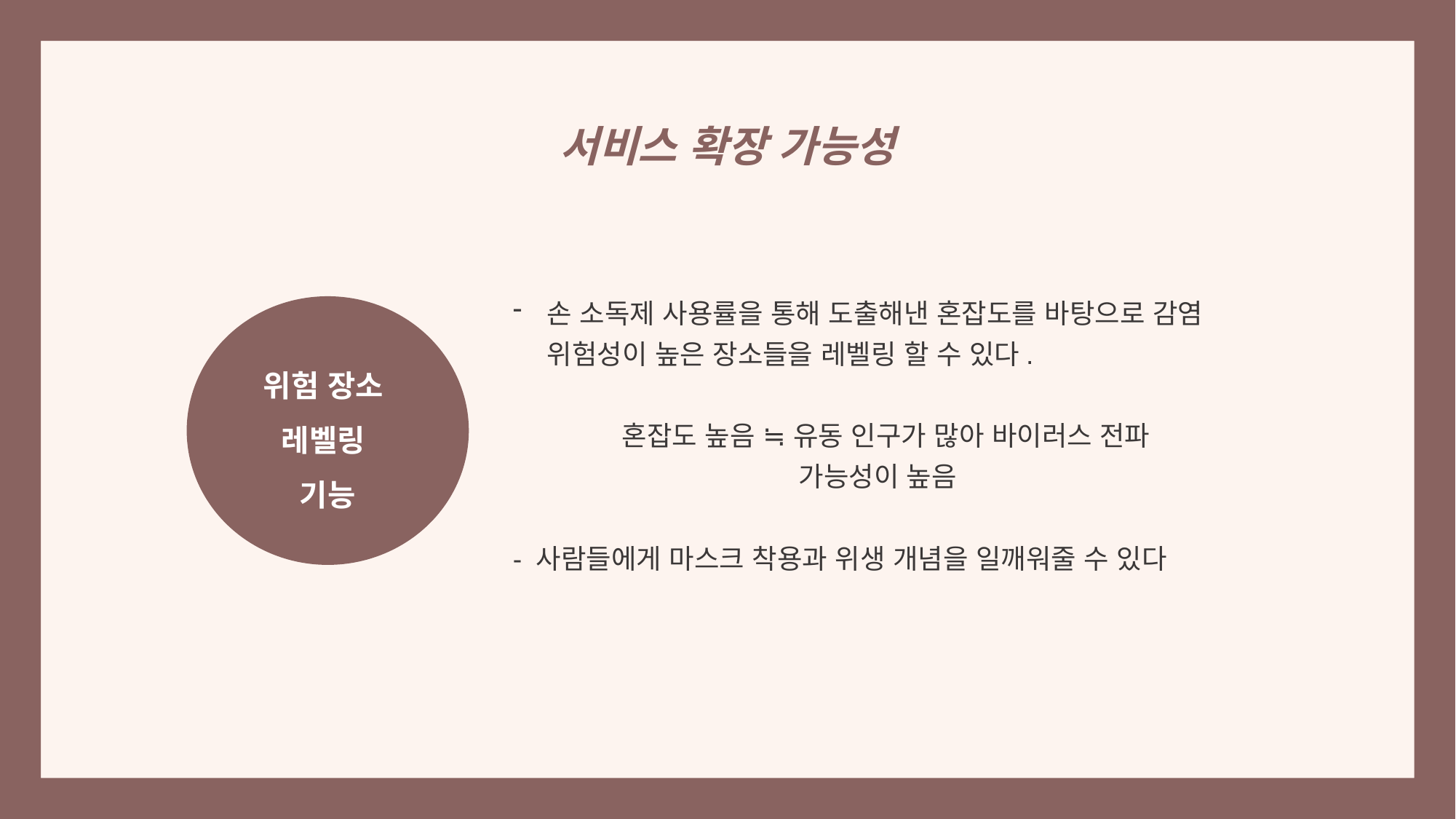

서비스 확장 가능성
손 소독제 사용률을 통해 도출해낸 혼잡도를 바탕으로 감염 위험성이 높은 장소들을 레벨링 할 수 있다.

	혼잡도 높음 ≒ 유동 인구가 많아 바이러스 전파
		        가능성이 높음

- 사람들에게 마스크 착용과 위생 개념을 일깨워줄 수 있다
위험 장소
레벨링
기능